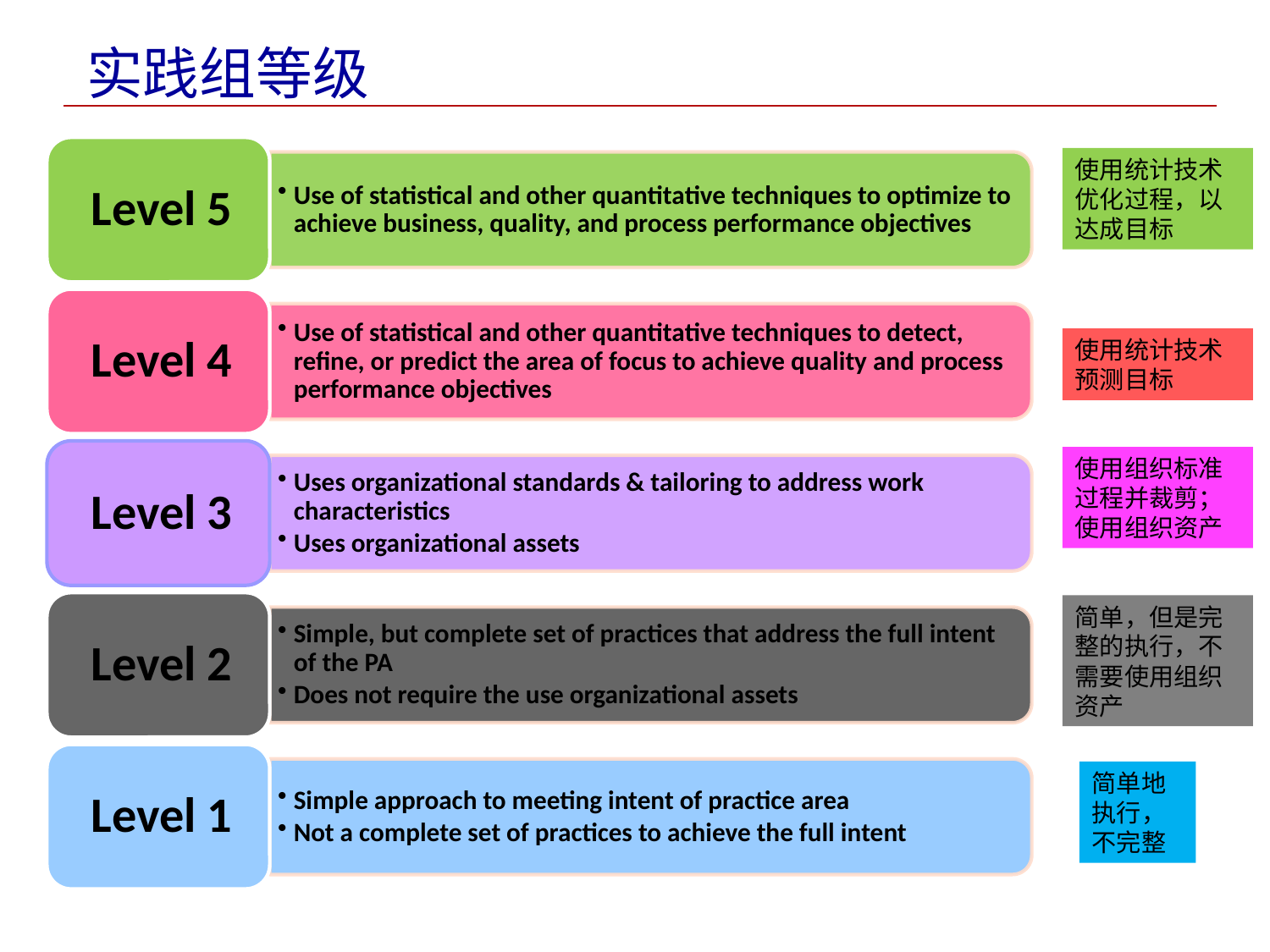

# 实践组等级
Use of statistical and other quantitative techniques to optimize to achieve business, quality, and process performance objectives
Level 5
Use of statistical and other quantitative techniques to detect, refine, or predict the area of focus to achieve quality and process performance objectives
Level 4
Uses organizational standards & tailoring to address work characteristics
Uses organizational assets
Level 3
Simple, but complete set of practices that address the full intent of the PA
Does not require the use organizational assets
Level 2
Simple approach to meeting intent of practice area
Not a complete set of practices to achieve the full intent
Level 1
使用统计技术优化过程，以达成目标
使用统计技术预测目标

使用组织标准过程并裁剪；
使用组织资产
简单，但是完整的执行，不需要使用组织资产
简单地执行，不完整